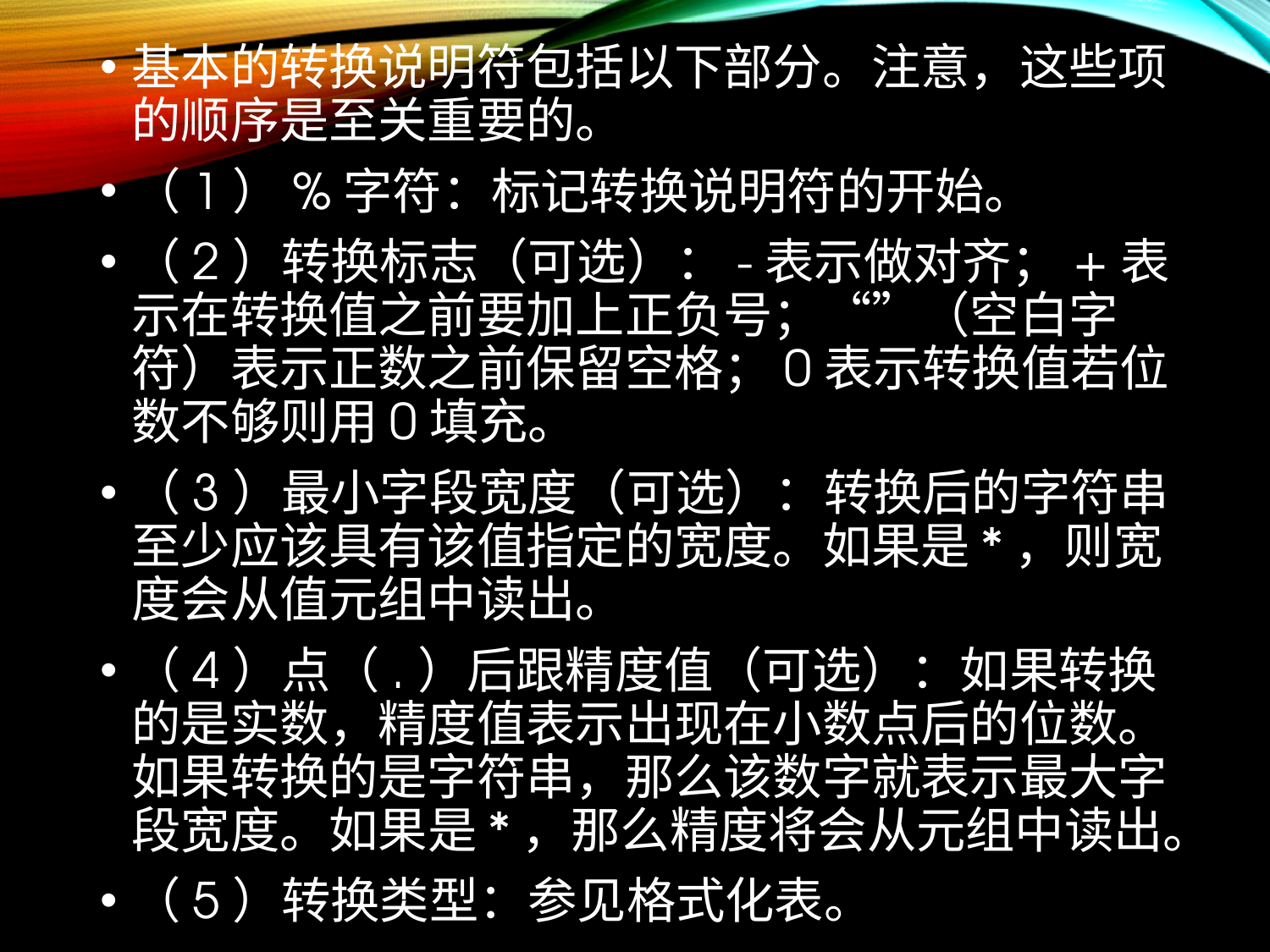

基本的转换说明符包括以下部分。注意，这些项的顺序是至关重要的。
（1）%字符：标记转换说明符的开始。
（2）转换标志（可选）：-表示做对齐；+表示在转换值之前要加上正负号；“”（空白字符）表示正数之前保留空格；0表示转换值若位数不够则用0填充。
（3）最小字段宽度（可选）：转换后的字符串至少应该具有该值指定的宽度。如果是*，则宽度会从值元组中读出。
（4）点（.）后跟精度值（可选）：如果转换的是实数，精度值表示出现在小数点后的位数。如果转换的是字符串，那么该数字就表示最大字段宽度。如果是*，那么精度将会从元组中读出。
（5）转换类型：参见格式化表。